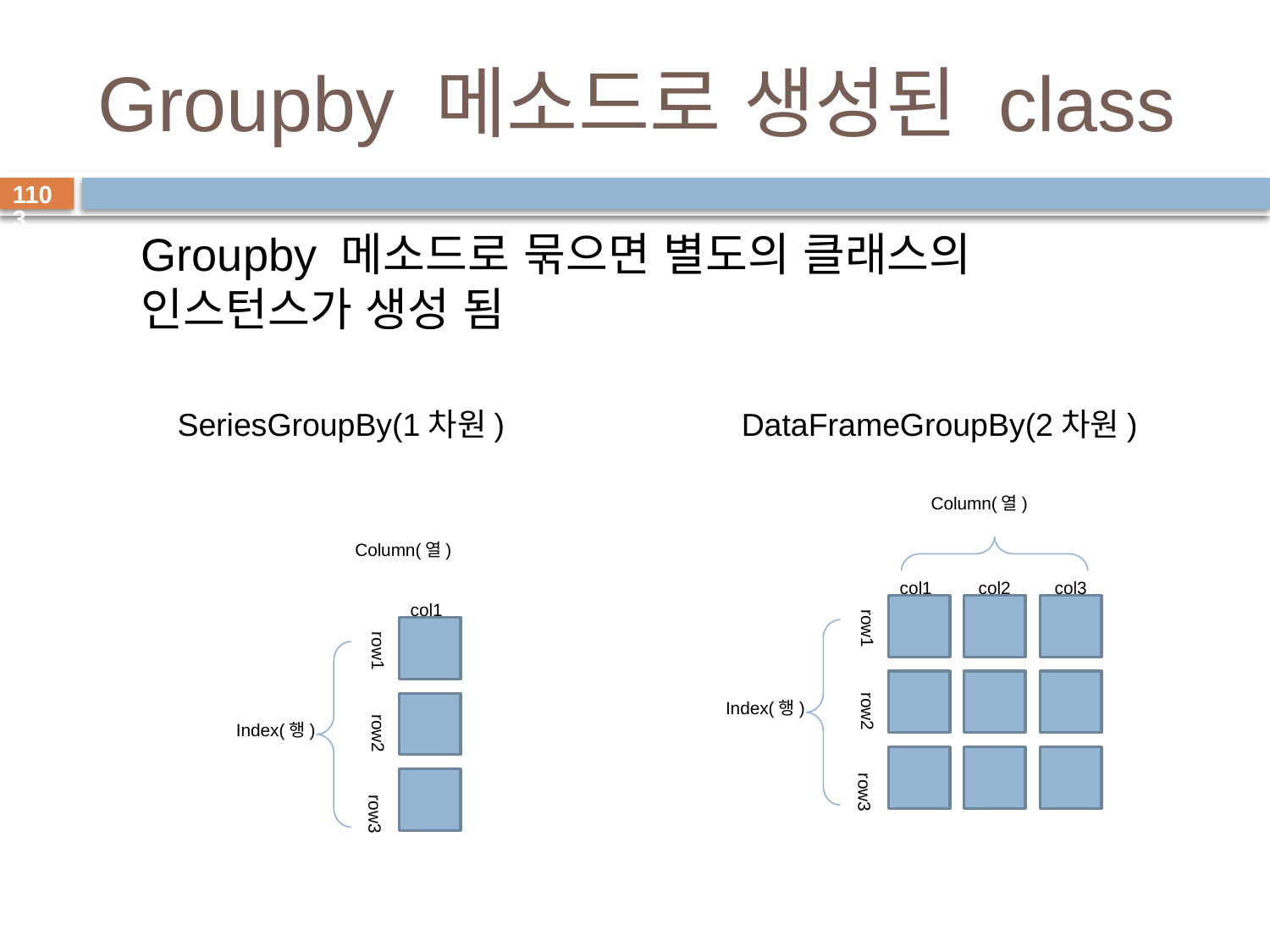

# Groupby 메소드로 생성된 class
1103
Groupby 메소드로 묶으면 별도의 클래스의 인스턴스가 생성 됨
SeriesGroupBy(1차원)
DataFrameGroupBy(2차원)

Column(열)
col1
col2
col3

row1

row2
Index(행)

row3
Column(열)
col1

row1

row2
Index(행)

row3